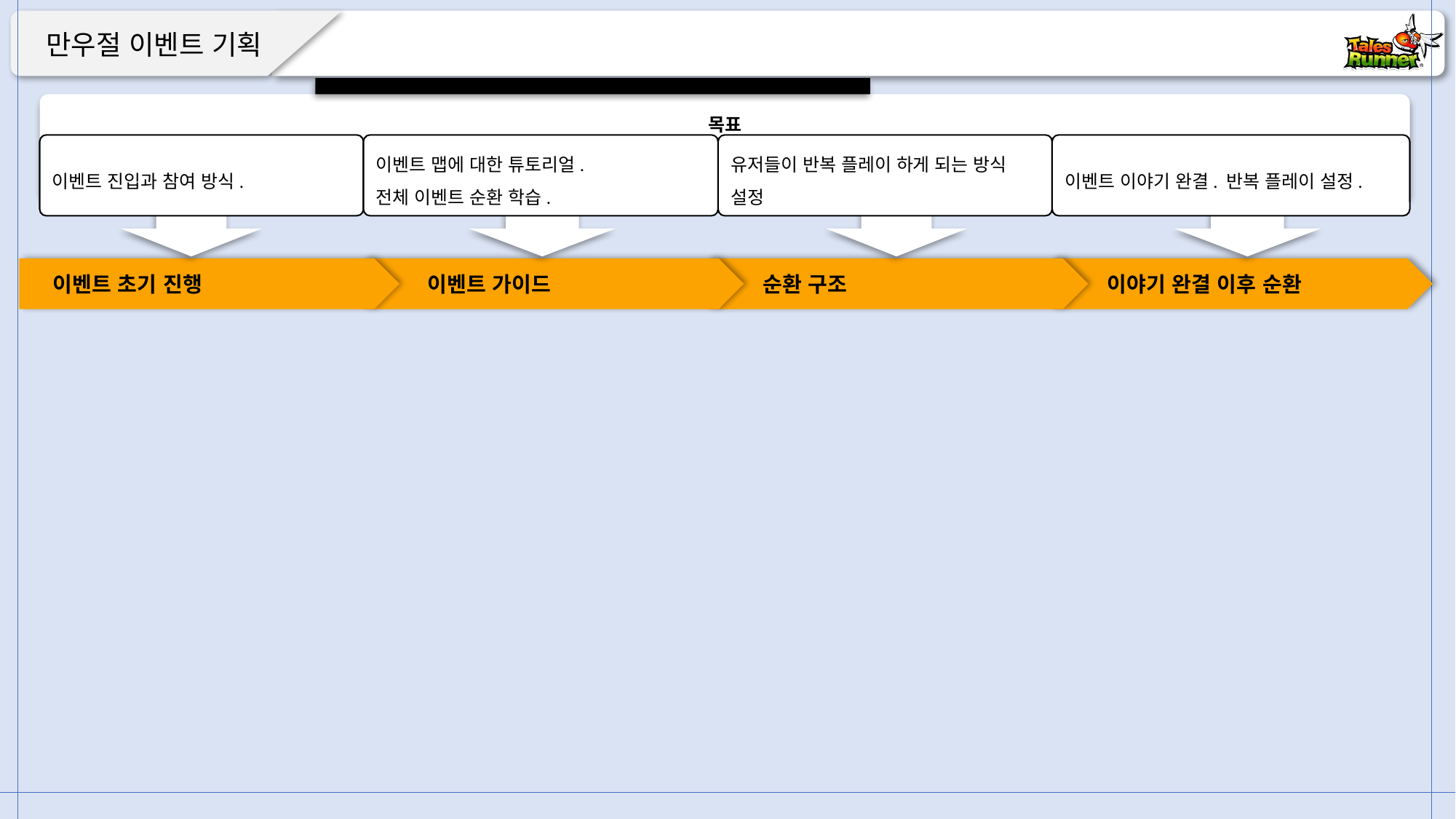

목표
이벤트 진입과 참여 방식.
이벤트 맵에 대한 튜토리얼.
전체 이벤트 순환 학습.
유저들이 반복 플레이 하게 되는 방식 설정
이벤트 이야기 완결. 반복 플레이 설정.

   이벤트 초기 진행
        이벤트 가이드
        순환 구조
        이야기 완결 이후 순환